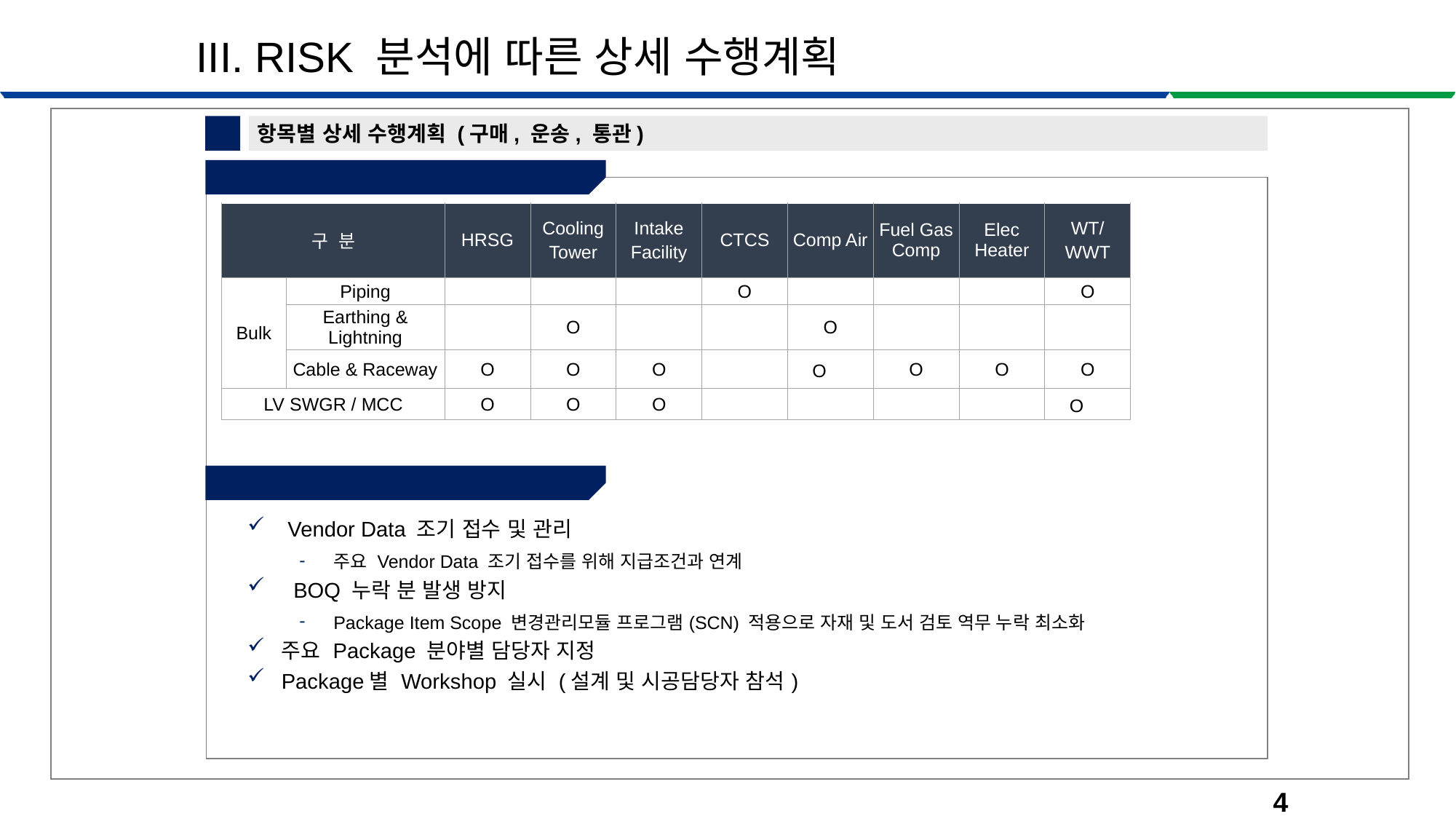

III. RISK 분석에 따른 상세 수행계획
4
항목별 상세 수행계획 (구매, 운송, 통관)
②-1 Package 기자재 분리 발주

| 구 분 |  | HRSG | Cooling Tower | Intake Facility | CTCS | Comp Air | Fuel Gas Comp | Elec Heater | WT/ WWT |
| --- | --- | --- | --- | --- | --- | --- | --- | --- | --- |
| Bulk | Piping |  |  |  | O |  |  |  | O |
|  | Earthing & Lightning |  | O |  |  | O |  |  |  |
|  | Cable & Raceway | O | O | O |  | O | O | O | O |
| LV SWGR / MCC |  | O | O | O |  |  |  |  | O |
②-2 Package 기자재 관리 방안

| Vendor Data 조기 접수 및 관리 주요 Vendor Data 조기 접수를 위해 지급조건과 연계 BOQ 누락 분 발생 방지 Package Item Scope 변경관리모듈 프로그램(SCN) 적용으로 자재 및 도서 검토 역무 누락 최소화 주요 Package 분야별 담당자 지정 Package별 Workshop 실시 (설계 및 시공담당자 참석) |
| --- |
40